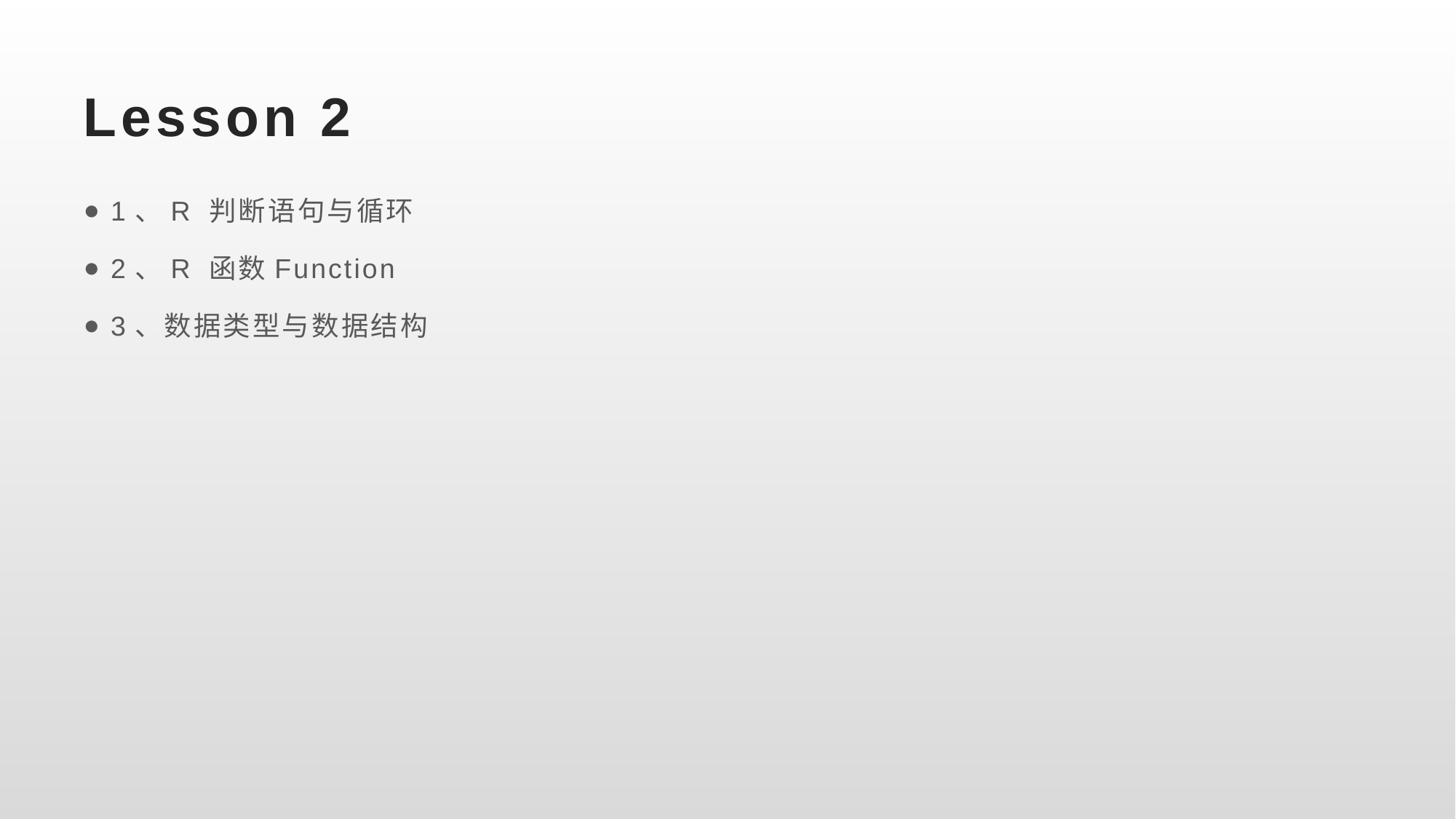

# Lesson 2
1、R 判断语句与循环
2、R 函数Function
3、数据类型与数据结构